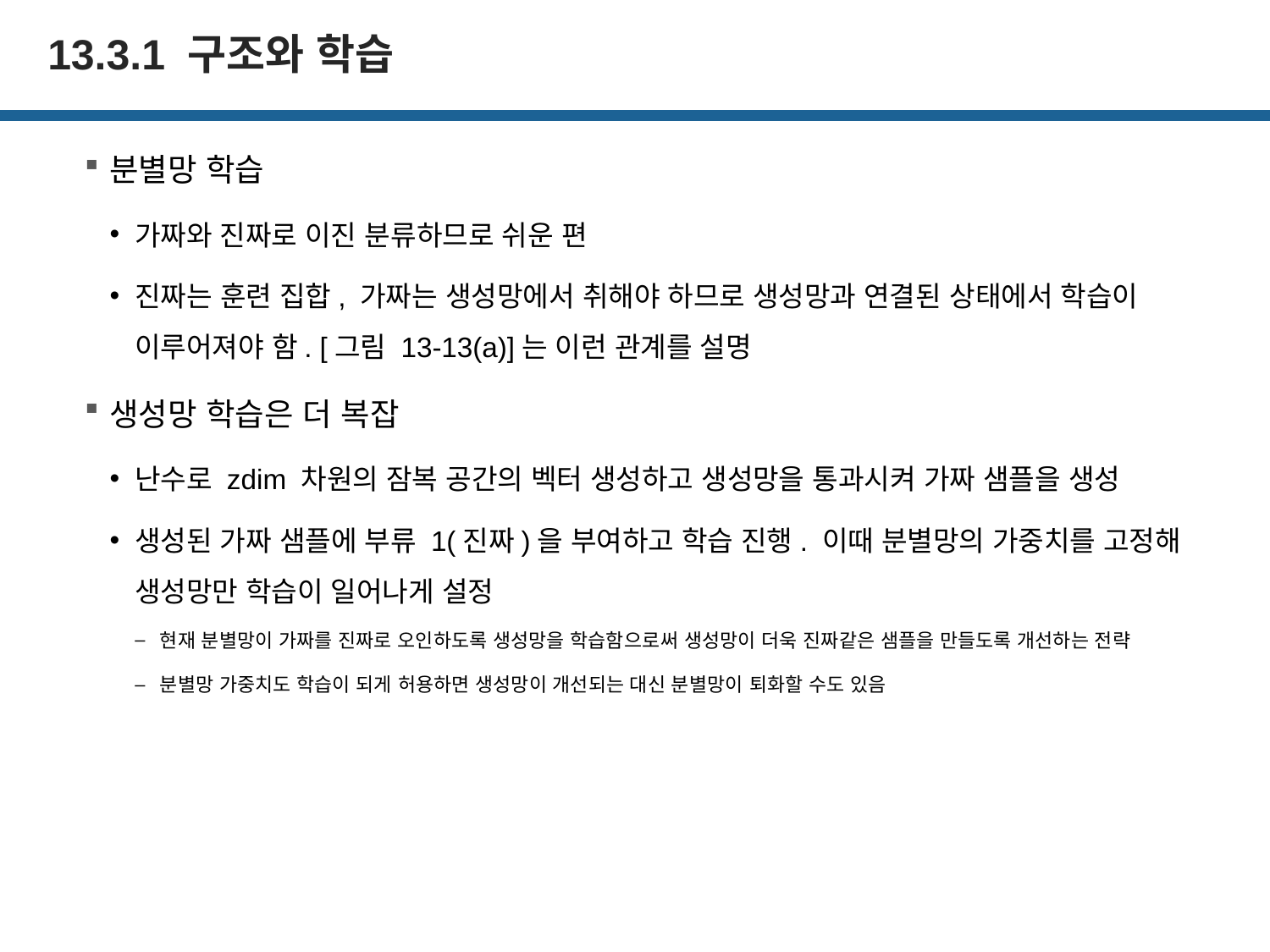

# 13.3.1 구조와 학습
분별망 학습
가짜와 진짜로 이진 분류하므로 쉬운 편
진짜는 훈련 집합, 가짜는 생성망에서 취해야 하므로 생성망과 연결된 상태에서 학습이 이루어져야 함. [그림 13-13(a)]는 이런 관계를 설명
생성망 학습은 더 복잡
난수로 zdim 차원의 잠복 공간의 벡터 생성하고 생성망을 통과시켜 가짜 샘플을 생성
생성된 가짜 샘플에 부류 1(진짜)을 부여하고 학습 진행. 이때 분별망의 가중치를 고정해 생성망만 학습이 일어나게 설정
현재 분별망이 가짜를 진짜로 오인하도록 생성망을 학습함으로써 생성망이 더욱 진짜같은 샘플을 만들도록 개선하는 전략
분별망 가중치도 학습이 되게 허용하면 생성망이 개선되는 대신 분별망이 퇴화할 수도 있음